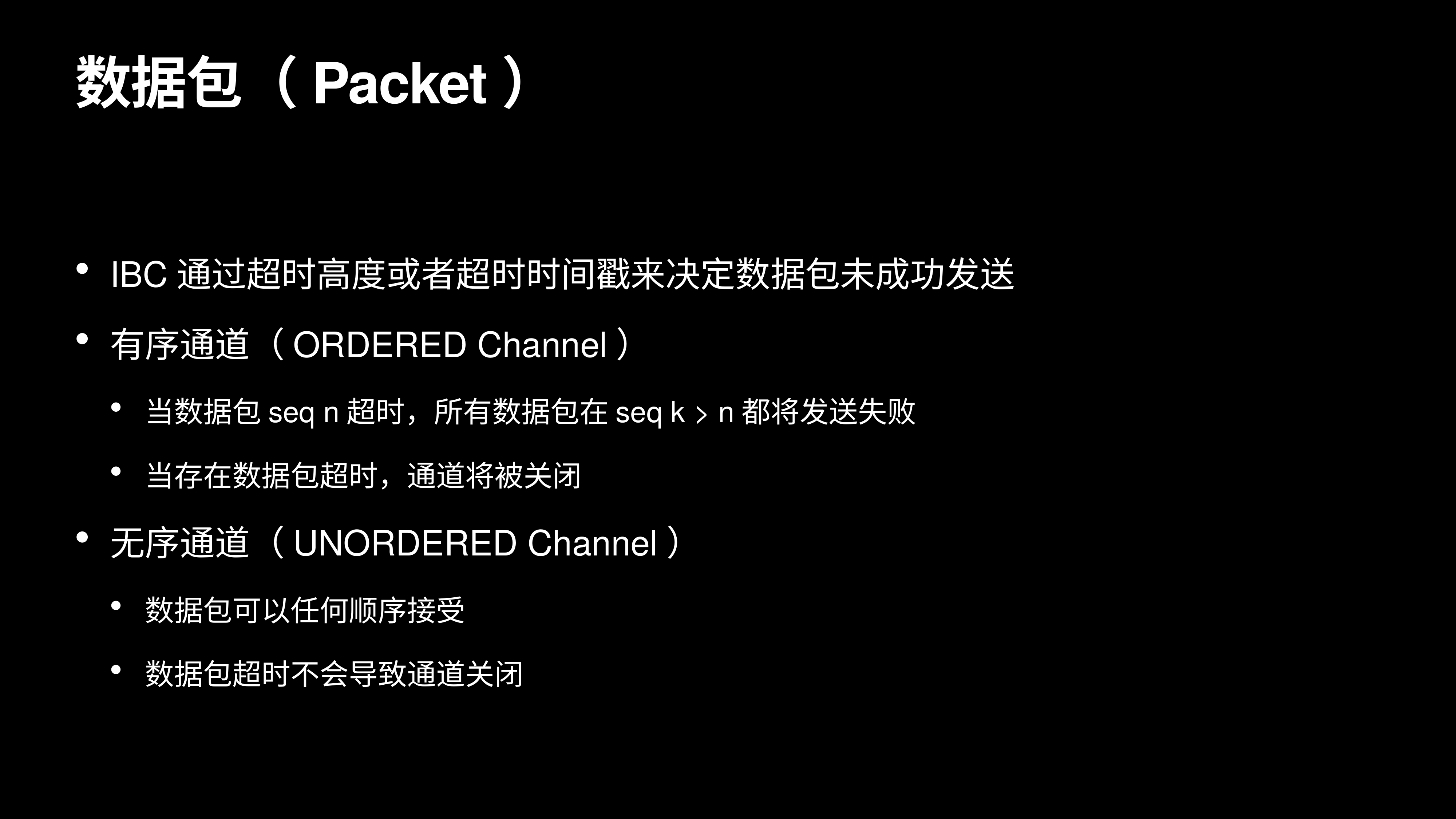

# 数据包（Packet）
IBC通过超时高度或者超时时间戳来决定数据包未成功发送
有序通道（ORDERED Channel）
当数据包seq n超时，所有数据包在seq k > n都将发送失败
当存在数据包超时，通道将被关闭
无序通道（UNORDERED Channel）
数据包可以任何顺序接受
数据包超时不会导致通道关闭